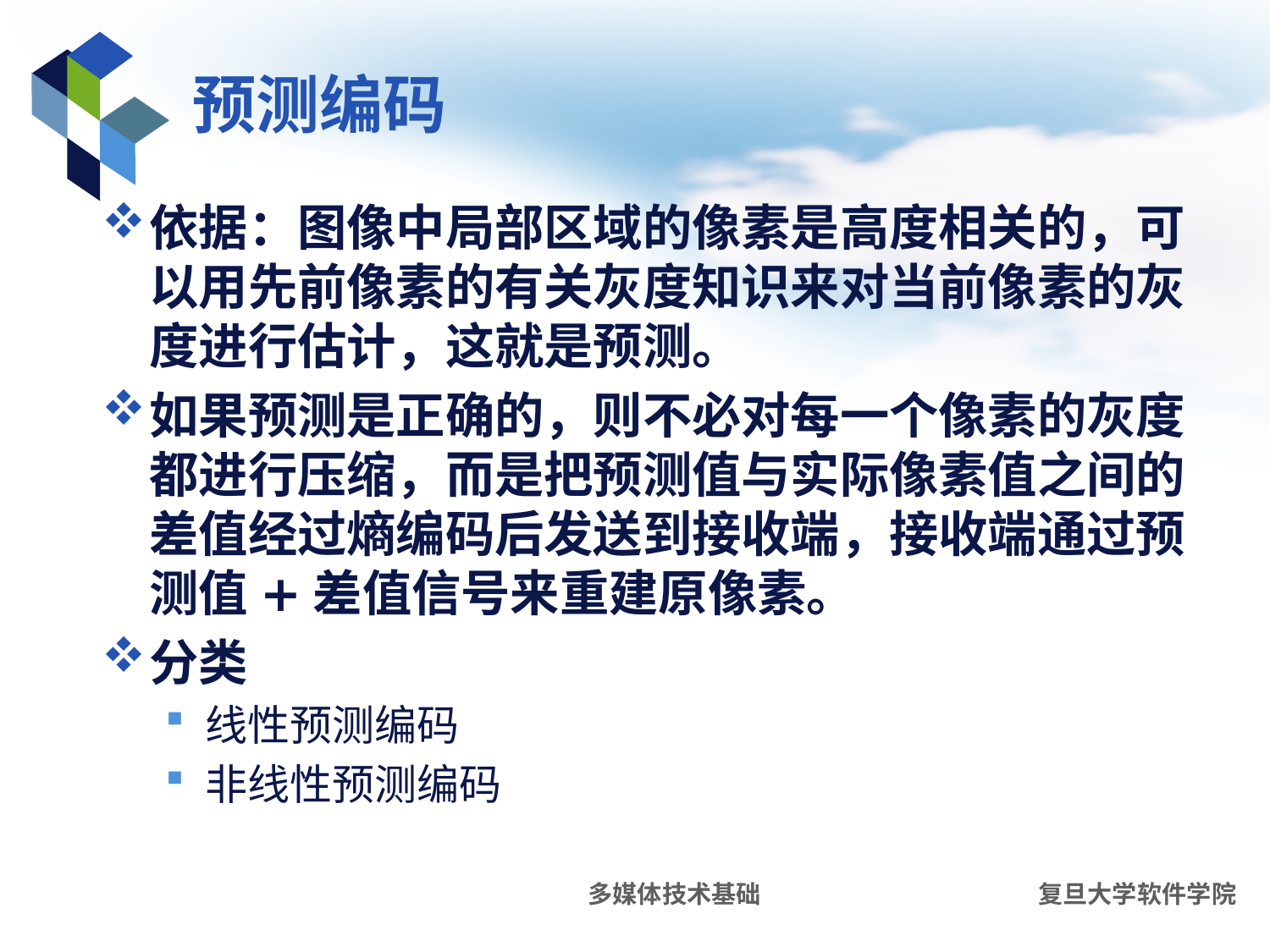

# 预测编码
依据：图像中局部区域的像素是高度相关的，可以用先前像素的有关灰度知识来对当前像素的灰度进行估计，这就是预测。
如果预测是正确的，则不必对每一个像素的灰度都进行压缩，而是把预测值与实际像素值之间的差值经过熵编码后发送到接收端，接收端通过预测值+差值信号来重建原像素。
分类
线性预测编码
非线性预测编码
多媒体技术基础